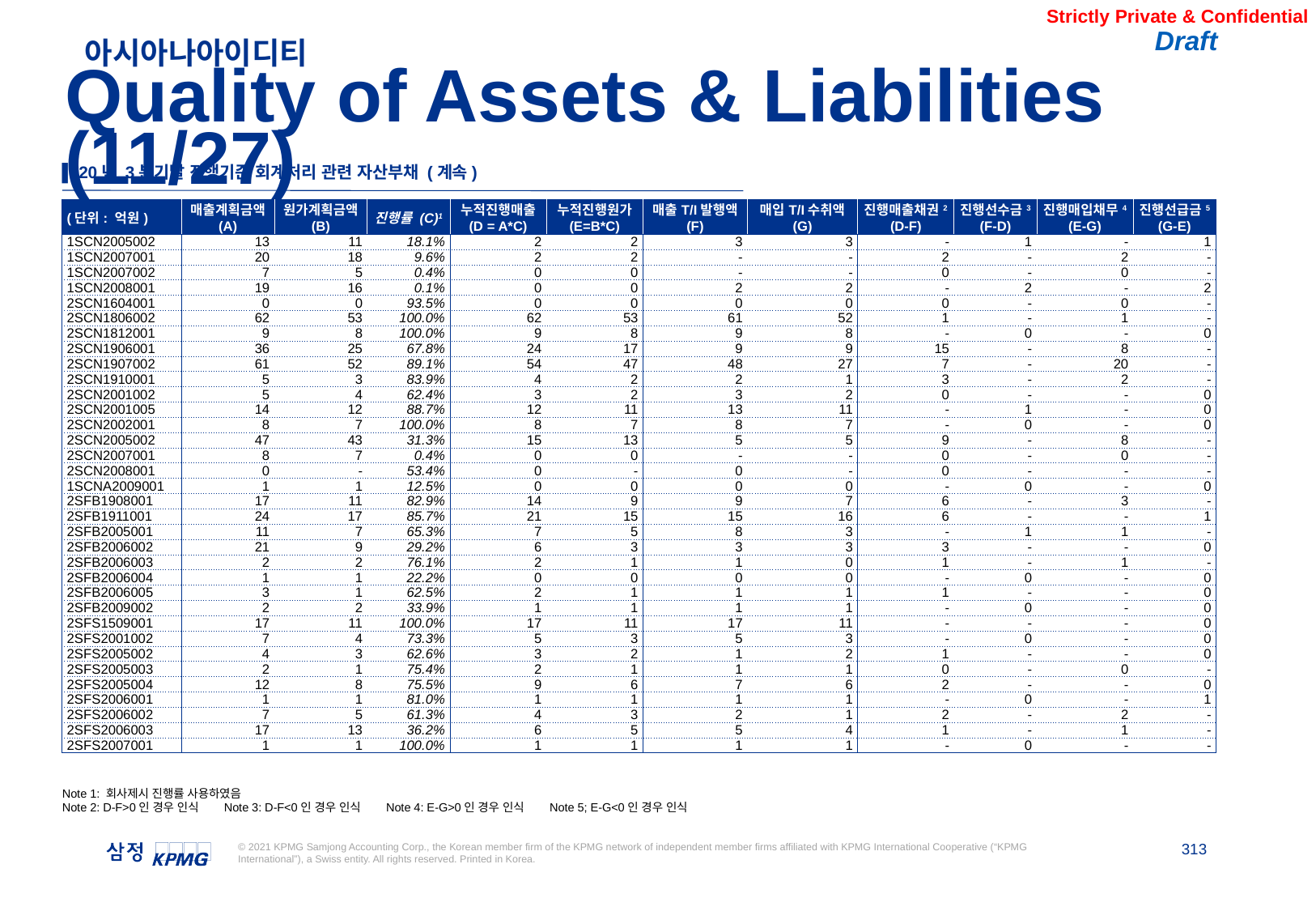

아시아나아이디티
Quality of Assets & Liabilities (11/27)
▌’20년 3분기말 진행기준 회계처리 관련 자산부채 (계속)

| (단위: 억원) | 매출계획금액 (A) | 원가계획금액 (B) | 진행률 (C)1 | 누적진행매출 (D = A\*C) | 누적진행원가 (E=B\*C) | 매출T/I발행액 (F) | 매입T/I수취액 (G) | 진행매출채권2 (D-F) | 진행선수금3 (F-D) | 진행매입채무4 (E-G) | 진행선급금5 (G-E) |
| --- | --- | --- | --- | --- | --- | --- | --- | --- | --- | --- | --- |
| 1SCN2005002 | 13 | 11 | 18.1% | 2 | 2 | 3 | 3 | - | 1 | - | 1 |
| 1SCN2007001 | 20 | 18 | 9.6% | 2 | 2 | - | - | 2 | - | 2 | - |
| 1SCN2007002 | 7 | 5 | 0.4% | 0 | 0 | - | - | 0 | - | 0 | - |
| 1SCN2008001 | 19 | 16 | 0.1% | 0 | 0 | 2 | 2 | - | 2 | - | 2 |
| 2SCN1604001 | 0 | 0 | 93.5% | 0 | 0 | 0 | 0 | 0 | - | 0 | - |
| 2SCN1806002 | 62 | 53 | 100.0% | 62 | 53 | 61 | 52 | 1 | - | 1 | - |
| 2SCN1812001 | 9 | 8 | 100.0% | 9 | 8 | 9 | 8 | - | 0 | - | 0 |
| 2SCN1906001 | 36 | 25 | 67.8% | 24 | 17 | 9 | 9 | 15 | - | 8 | - |
| 2SCN1907002 | 61 | 52 | 89.1% | 54 | 47 | 48 | 27 | 7 | - | 20 | - |
| 2SCN1910001 | 5 | 3 | 83.9% | 4 | 2 | 2 | 1 | 3 | - | 2 | - |
| 2SCN2001002 | 5 | 4 | 62.4% | 3 | 2 | 3 | 2 | 0 | - | - | 0 |
| 2SCN2001005 | 14 | 12 | 88.7% | 12 | 11 | 13 | 11 | - | 1 | - | 0 |
| 2SCN2002001 | 8 | 7 | 100.0% | 8 | 7 | 8 | 7 | - | 0 | - | 0 |
| 2SCN2005002 | 47 | 43 | 31.3% | 15 | 13 | 5 | 5 | 9 | - | 8 | - |
| 2SCN2007001 | 8 | 7 | 0.4% | 0 | 0 | - | - | 0 | - | 0 | - |
| 2SCN2008001 | 0 | - | 53.4% | 0 | - | 0 | - | 0 | - | - | - |
| 1SCNA2009001 | 1 | 1 | 12.5% | 0 | 0 | 0 | 0 | - | 0 | - | 0 |
| 2SFB1908001 | 17 | 11 | 82.9% | 14 | 9 | 9 | 7 | 6 | - | 3 | - |
| 2SFB1911001 | 24 | 17 | 85.7% | 21 | 15 | 15 | 16 | 6 | - | - | 1 |
| 2SFB2005001 | 11 | 7 | 65.3% | 7 | 5 | 8 | 3 | - | 1 | 1 | - |
| 2SFB2006002 | 21 | 9 | 29.2% | 6 | 3 | 3 | 3 | 3 | - | - | 0 |
| 2SFB2006003 | 2 | 2 | 76.1% | 2 | 1 | 1 | 0 | 1 | - | 1 | - |
| 2SFB2006004 | 1 | 1 | 22.2% | 0 | 0 | 0 | 0 | - | 0 | - | 0 |
| 2SFB2006005 | 3 | 1 | 62.5% | 2 | 1 | 1 | 1 | 1 | - | - | 0 |
| 2SFB2009002 | 2 | 2 | 33.9% | 1 | 1 | 1 | 1 | - | 0 | - | 0 |
| 2SFS1509001 | 17 | 11 | 100.0% | 17 | 11 | 17 | 11 | - | - | - | 0 |
| 2SFS2001002 | 7 | 4 | 73.3% | 5 | 3 | 5 | 3 | - | 0 | - | 0 |
| 2SFS2005002 | 4 | 3 | 62.6% | 3 | 2 | 1 | 2 | 1 | - | - | 0 |
| 2SFS2005003 | 2 | 1 | 75.4% | 2 | 1 | 1 | 1 | 0 | - | 0 | - |
| 2SFS2005004 | 12 | 8 | 75.5% | 9 | 6 | 7 | 6 | 2 | - | - | 0 |
| 2SFS2006001 | 1 | 1 | 81.0% | 1 | 1 | 1 | 1 | - | 0 | - | 1 |
| 2SFS2006002 | 7 | 5 | 61.3% | 4 | 3 | 2 | 1 | 2 | - | 2 | - |
| 2SFS2006003 | 17 | 13 | 36.2% | 6 | 5 | 5 | 4 | 1 | - | 1 | - |
| 2SFS2007001 | 1 | 1 | 100.0% | 1 | 1 | 1 | 1 | - | 0 | - | - |
Note 1: 회사제시 진행률 사용하였음
Note 2: D-F>0인 경우 인식       Note 3: D-F<0인 경우 인식       Note 4: E-G>0인 경우 인식       Note 5; E-G<0인 경우 인식